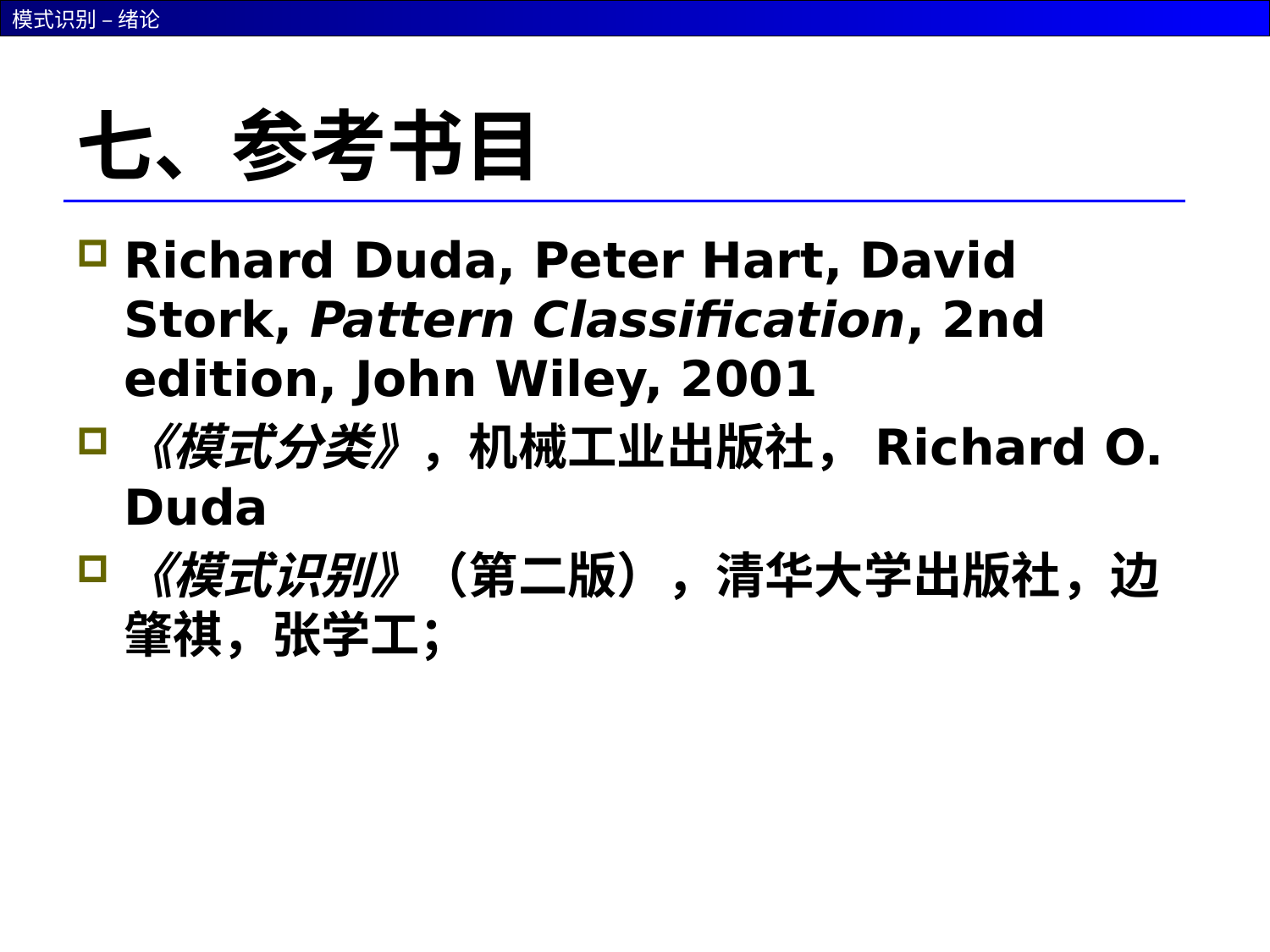

# 七、参考书目
Richard Duda, Peter Hart, David Stork, Pattern Classification, 2nd edition, John Wiley, 2001
《模式分类》，机械工业出版社，Richard O. Duda
《模式识别》（第二版），清华大学出版社，边肇祺，张学工；